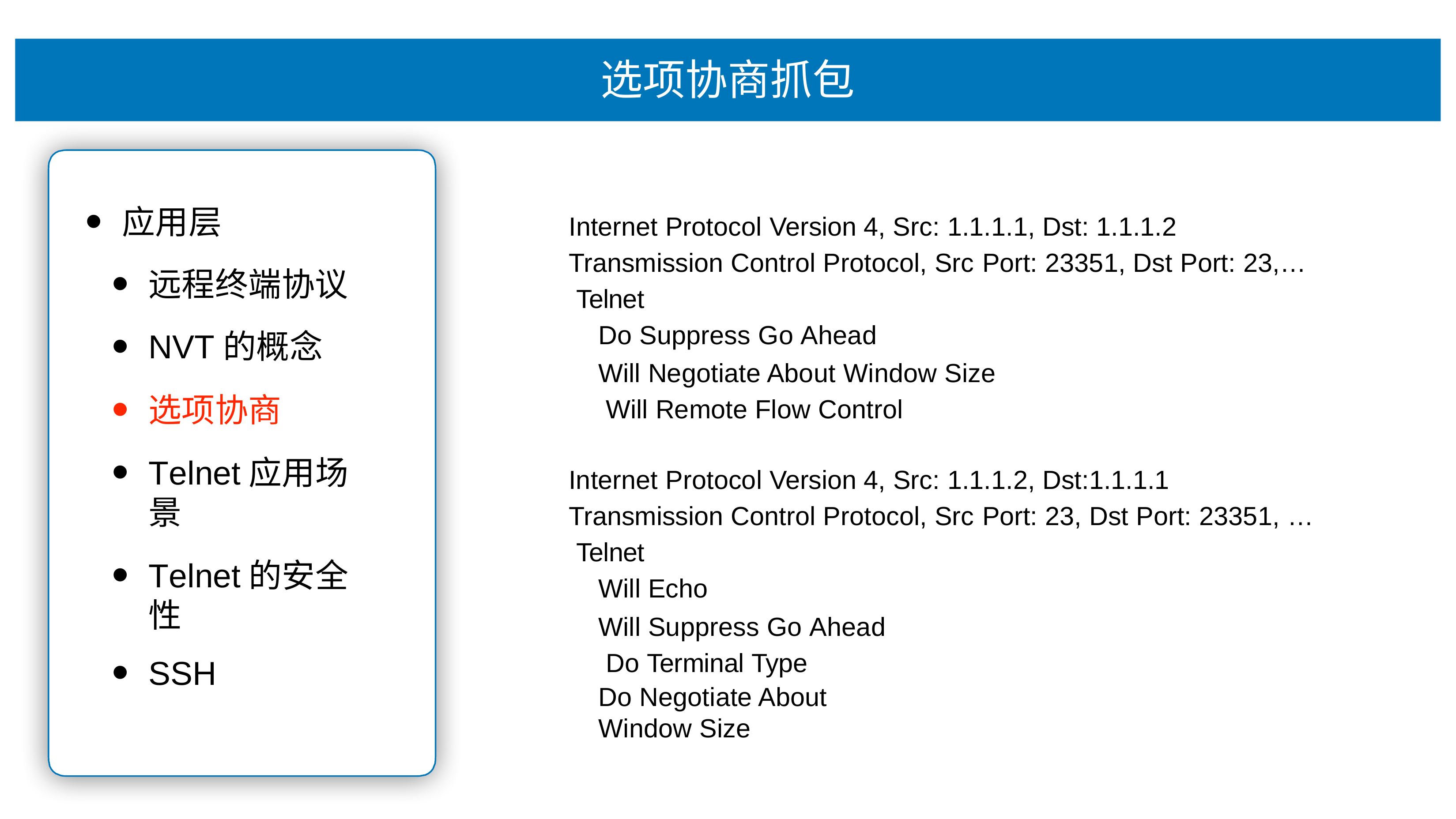

# 选项协商抓包

应⽤层
远程终端协议
NVT的概念
选项协商
Telnet应⽤场景
Telnet的安全性
SSH
Internet Protocol Version 4, Src: 1.1.1.1, Dst: 1.1.1.2  Transmission Control Protocol, Src Port: 23351, Dst Port: 23,…  Telnet
Do Suppress Go Ahead
Will Negotiate About Window Size  Will Remote Flow Control
Internet Protocol Version 4, Src: 1.1.1.2, Dst:1.1.1.1  Transmission Control Protocol, Src Port: 23, Dst Port: 23351, …  Telnet
Will Echo
Will Suppress Go Ahead  Do Terminal Type
Do Negotiate About Window Size